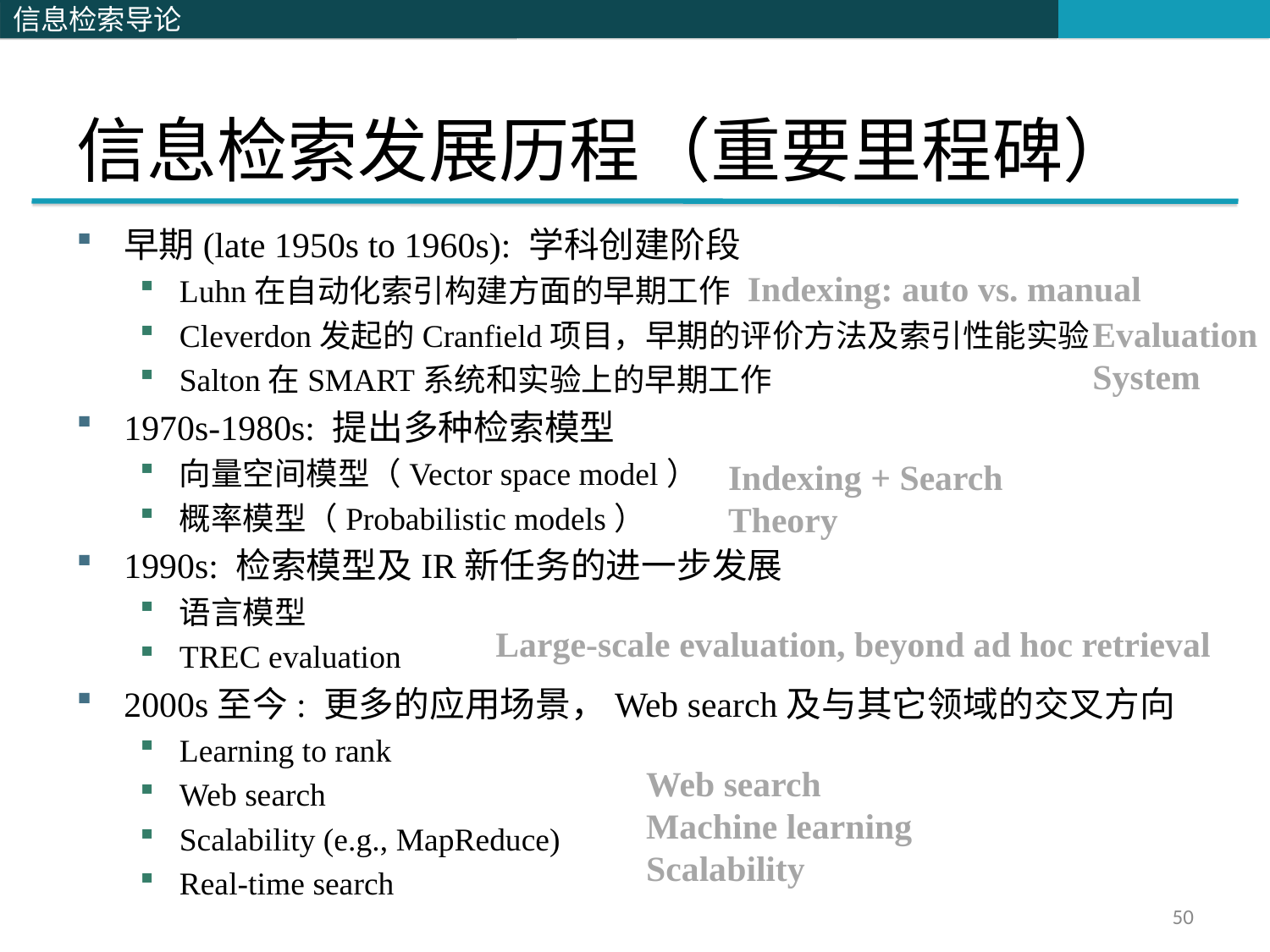

# 信息检索发展历程（重要里程碑）
早期(late 1950s to 1960s): 学科创建阶段
Luhn在自动化索引构建方面的早期工作
Cleverdon发起的Cranfield项目，早期的评价方法及索引性能实验
Salton在SMART系统和实验上的早期工作
1970s-1980s: 提出多种检索模型
向量空间模型（Vector space model）
概率模型（Probabilistic models）
1990s: 检索模型及IR新任务的进一步发展
语言模型
TREC evaluation
2000s至今: 更多的应用场景，Web search及与其它领域的交叉方向
Learning to rank
Web search
Scalability (e.g., MapReduce)
Real-time search
Indexing: auto vs. manual
Evaluation
System
Indexing + Search
Theory
Large-scale evaluation, beyond ad hoc retrieval
Web search
Machine learning
Scalability
50